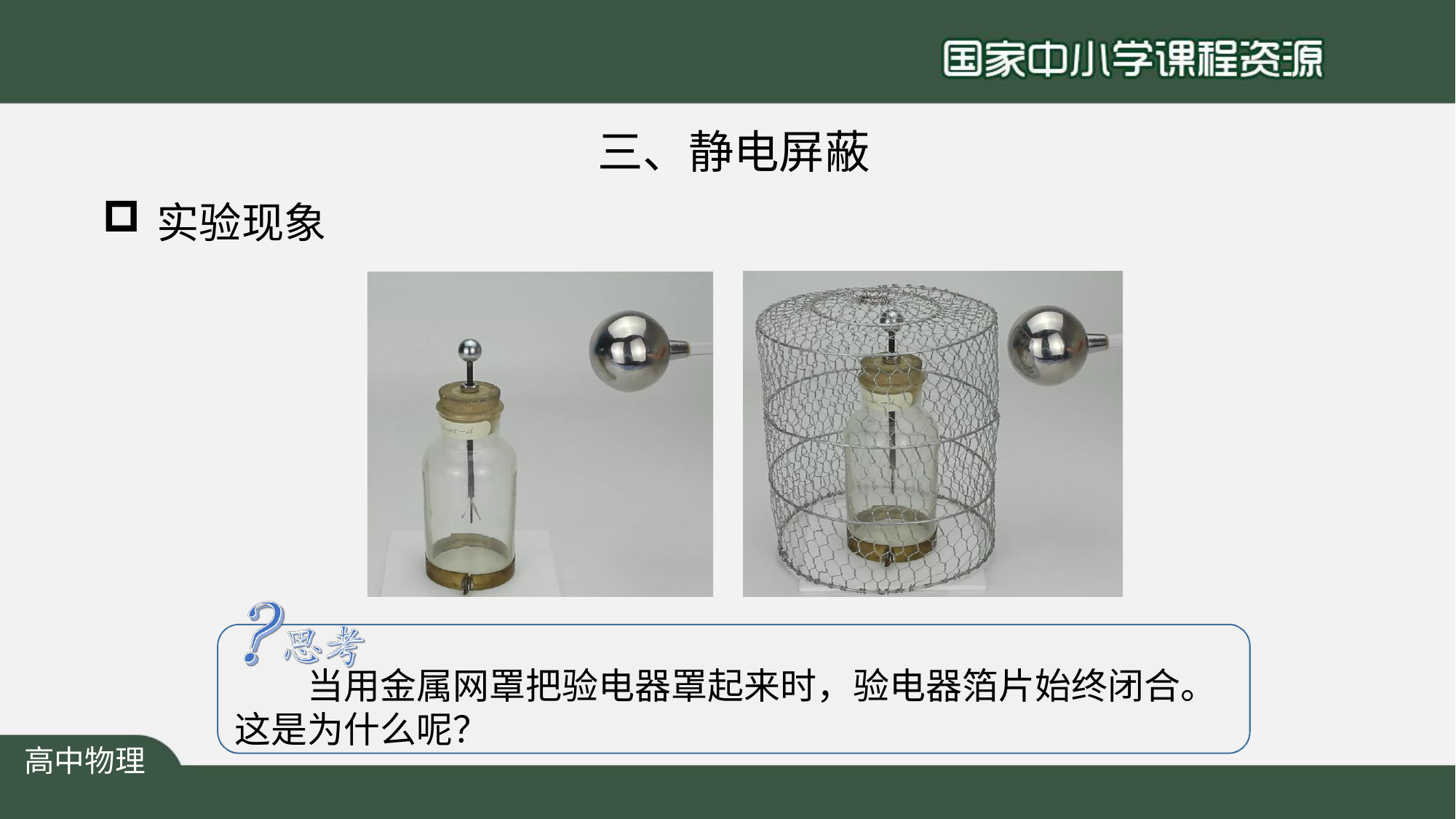

# 三、静电屏蔽
实验现象

当用金属网罩把验电器罩起来时，验电器箔片始终闭合。 这是为什么呢？
高中物理